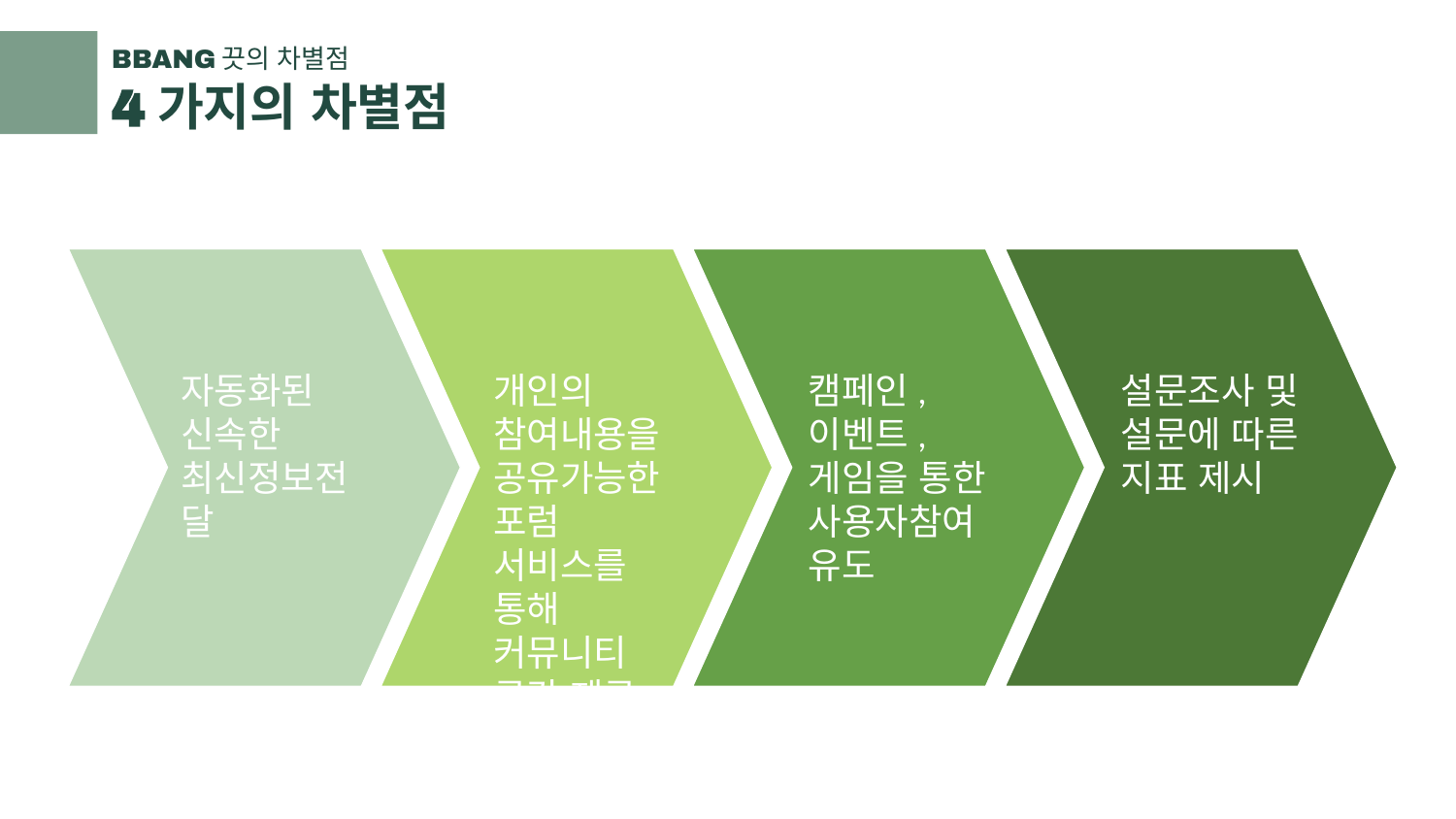

BBANG끗의 차별점

4가지의 차별점

자동화된 신속한 최신정보전달
개인의 참여내용을 공유가능한 포럼 서비스를 통해 커뮤니티 공간 제공
캠페인, 이벤트, 게임을 통한 사용자참여 유도
설문조사 및 설문에 따른 지표 제시